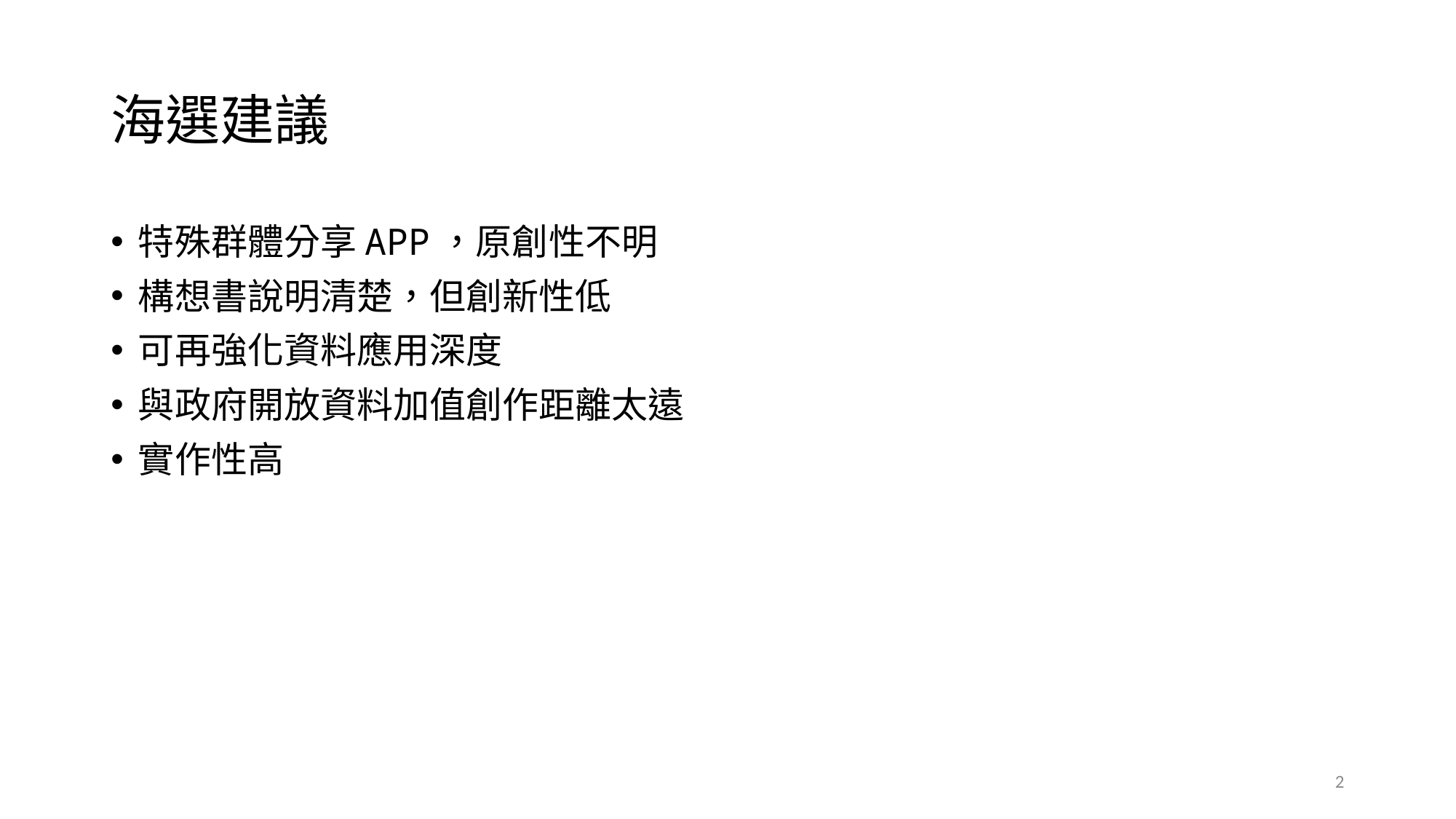

# 海選建議
特殊群體分享APP，原創性不明
構想書說明清楚，但創新性低
可再強化資料應用深度
與政府開放資料加值創作距離太遠
實作性高

2